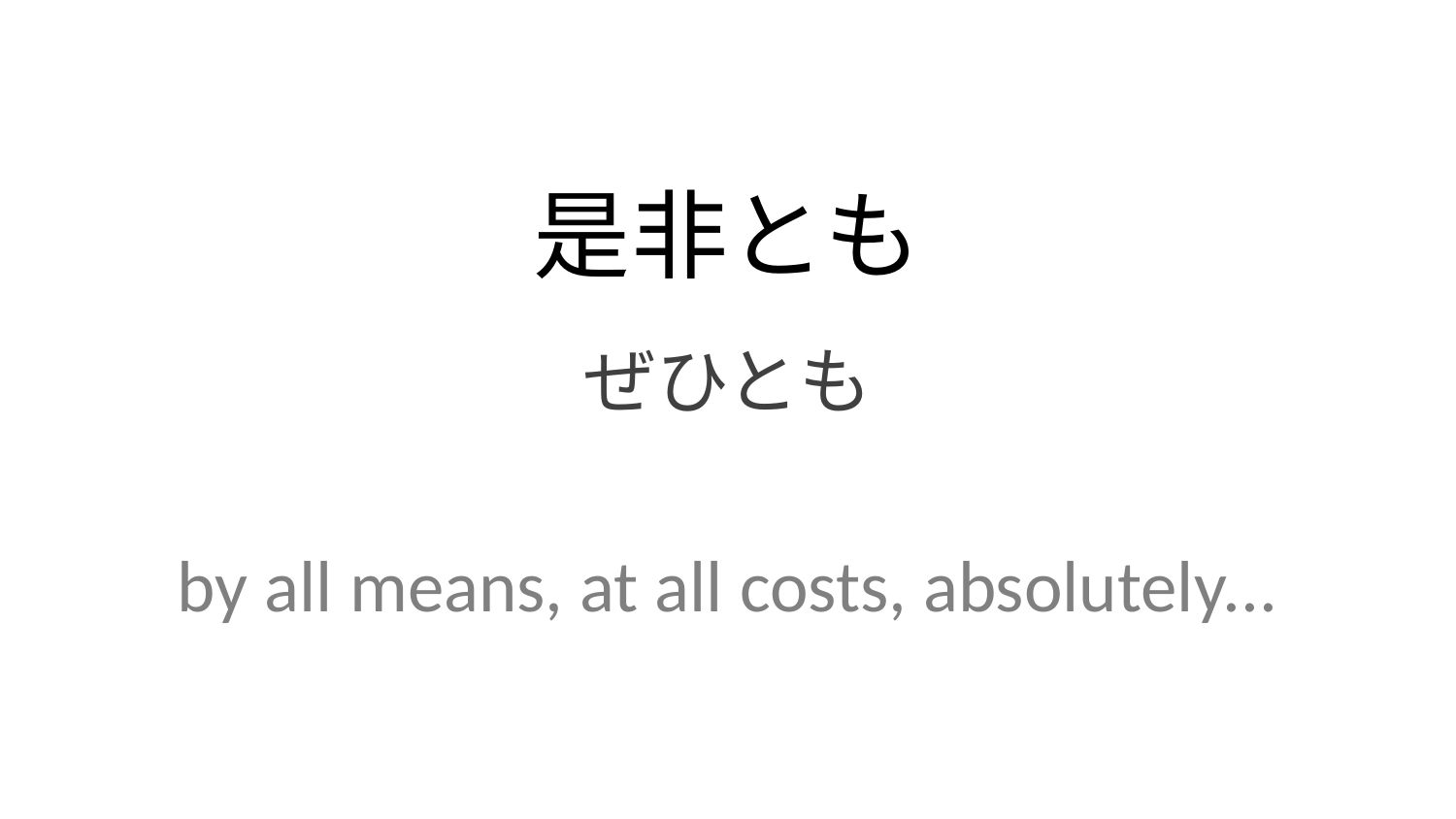

是非とも

ぜひとも
by all means, at all costs, absolutely...